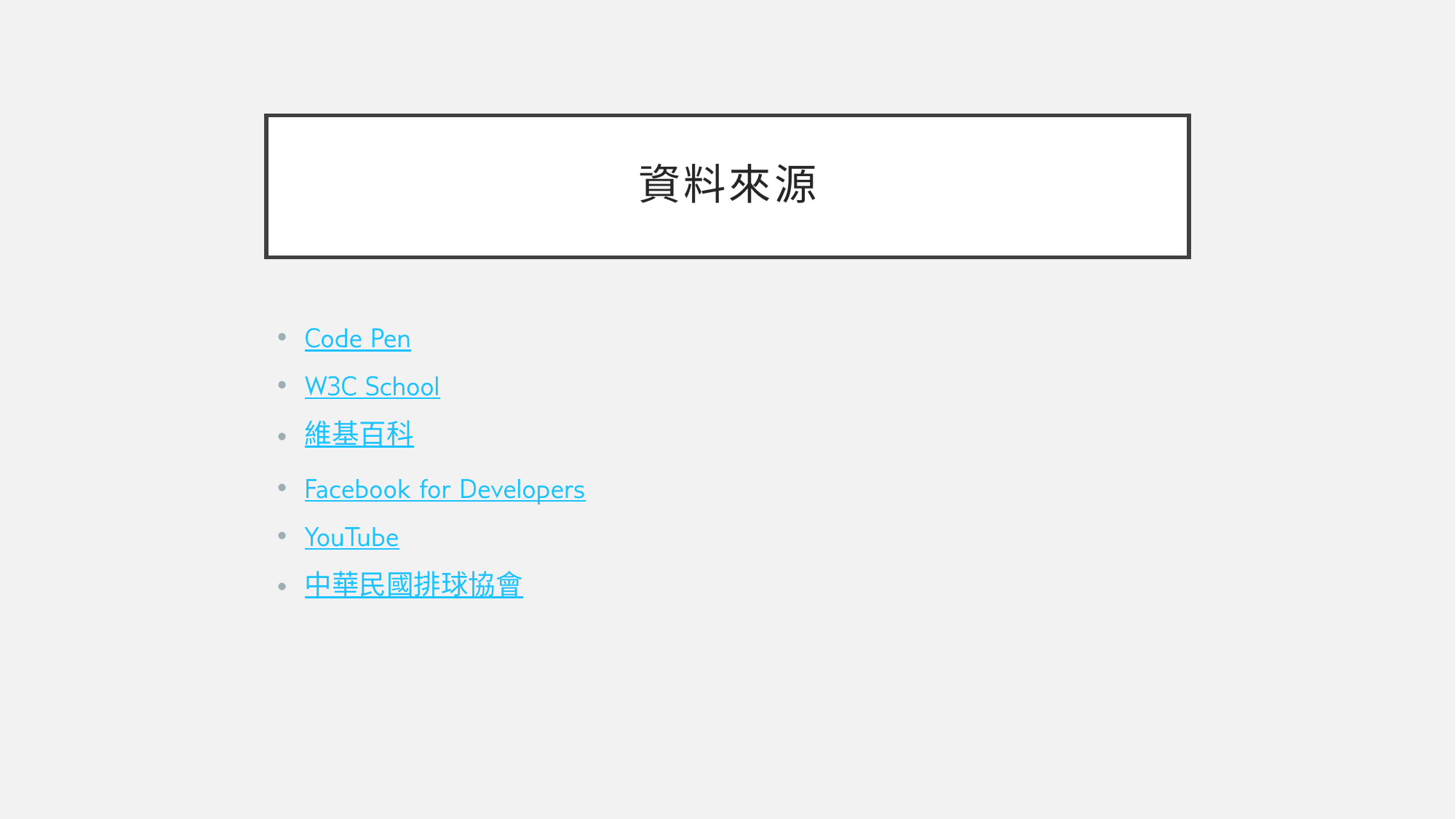

# 資料來源
Code Pen
W3C School
維基百科
Facebook for Developers
YouTube
中華民國排球協會